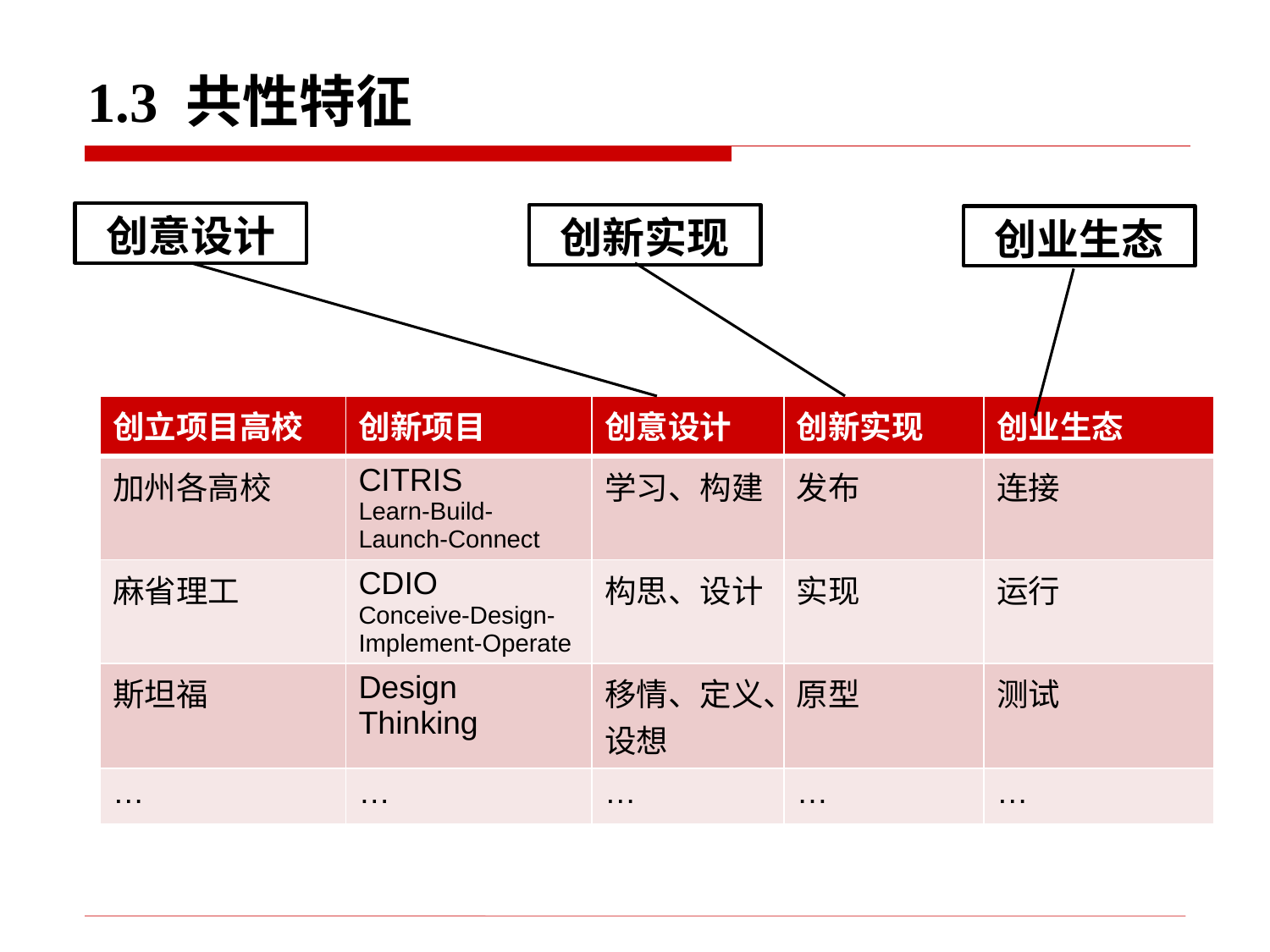

1.3 共性特征
创意设计
创新实现
创业生态
| 创立项目高校 | 创新项目 | 创意设计 | 创新实现 | 创业生态 |
| --- | --- | --- | --- | --- |
| 加州各高校 | CITRIS Learn-Build-Launch-Connect | 学习、构建 | 发布 | 连接 |
| 麻省理工 | CDIO Conceive-Design-Implement-Operate | 构思、设计 | 实现 | 运行 |
| 斯坦福 | Design Thinking | 移情、定义、设想 | 原型 | 测试 |
| … | … | … | … | … |